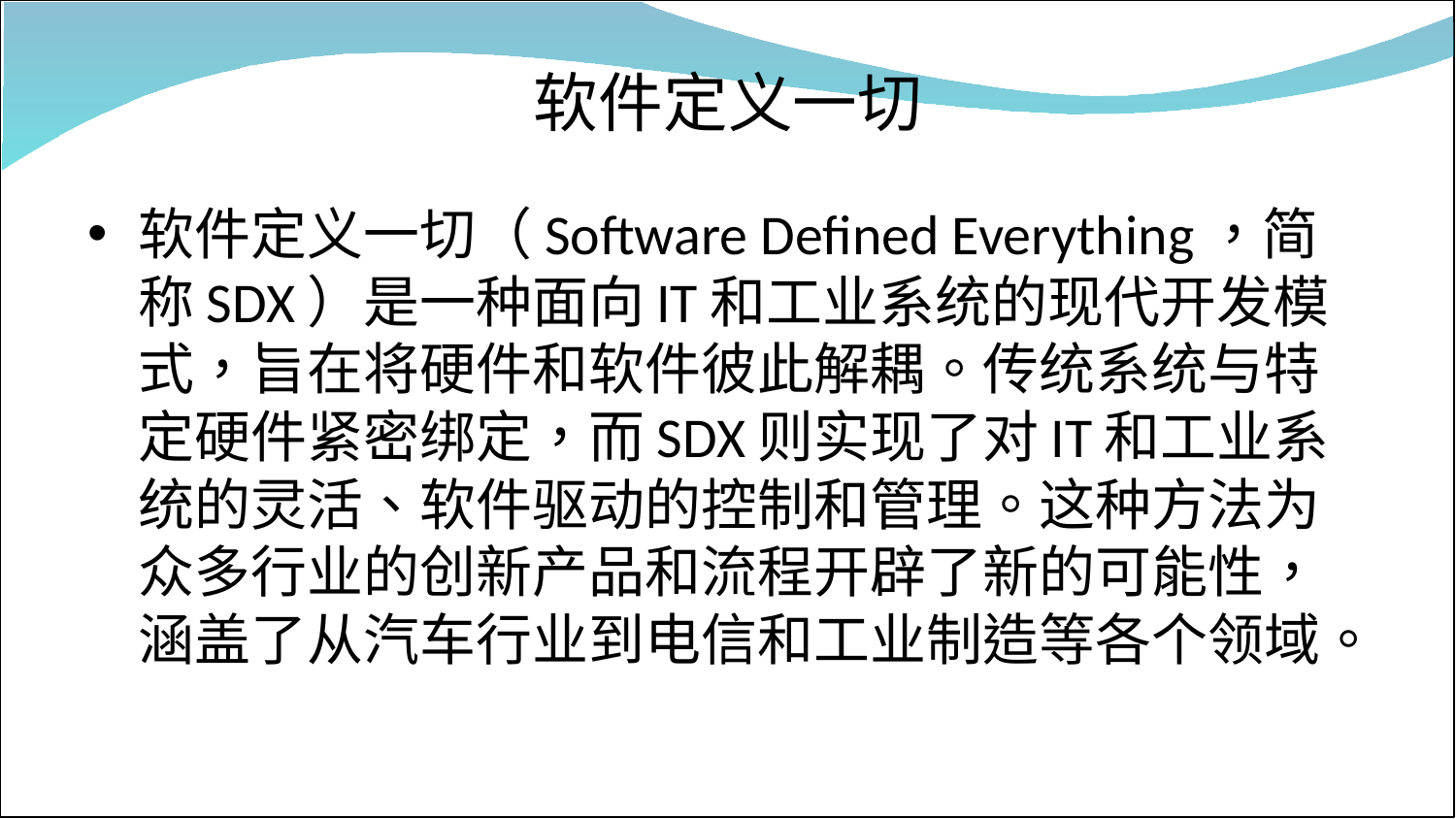

# 软件定义一切
软件定义一切（Software Defined Everything，简称SDX）是一种面向IT和工业系统的现代开发模式，旨在将硬件和软件彼此解耦。传统系统与特定硬件紧密绑定，而SDX则实现了对IT和工业系统的灵活、软件驱动的控制和管理。这种方法为众多行业的创新产品和流程开辟了新的可能性，涵盖了从汽车行业到电信和工业制造等各个领域。